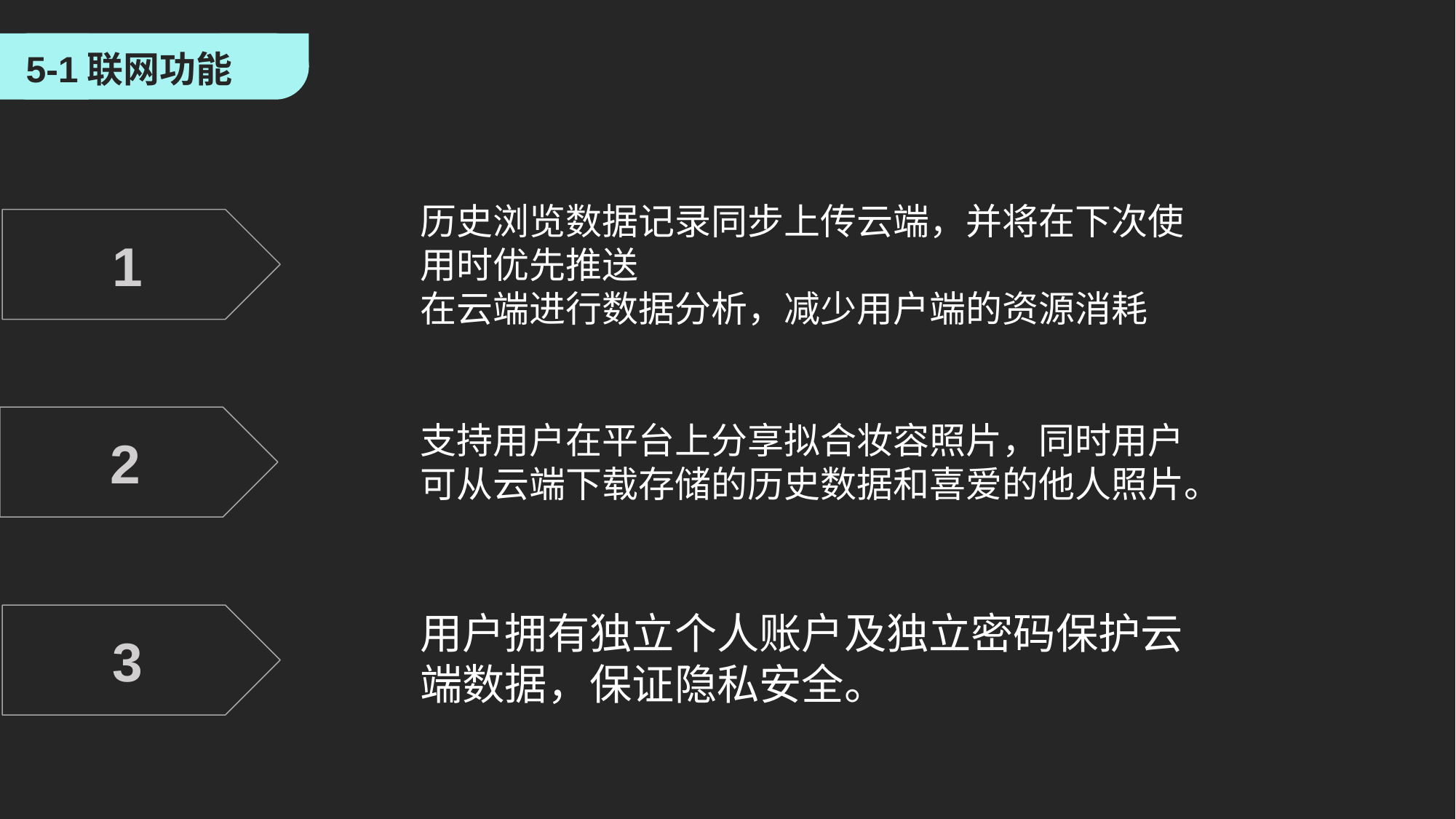

5-1联网功能

历史浏览数据记录同步上传云端，并将在下次使用时优先推送
在云端进行数据分析，减少用户端的资源消耗
1
2
支持用户在平台上分享拟合妆容照片，同时用户可从云端下载存储的历史数据和喜爱的他人照片。
用户拥有独立个人账户及独立密码保护云端数据，保证隐私安全。
3